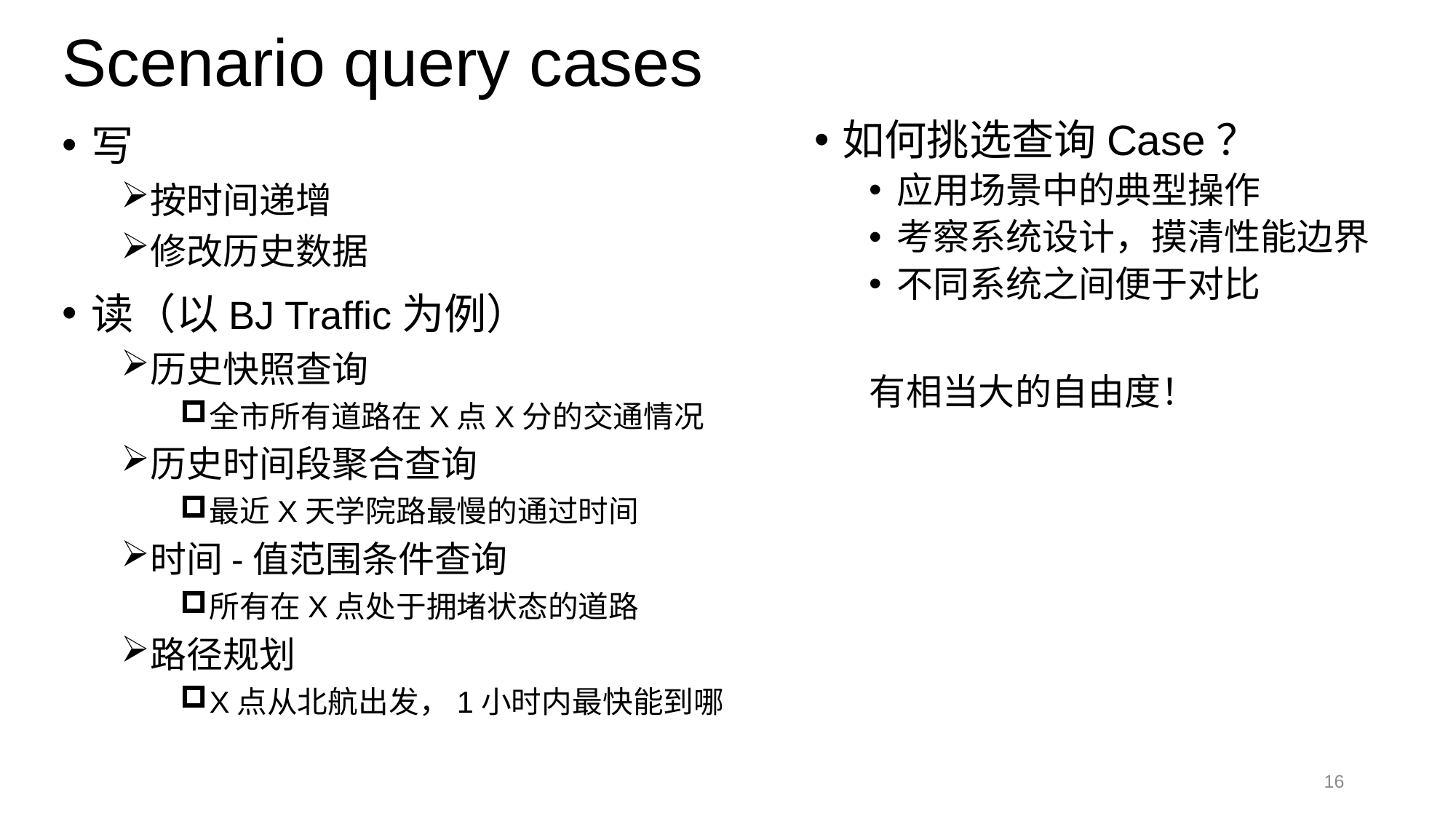

# Scenario query cases
写
按时间递增
修改历史数据
读（以BJ Traffic为例）
历史快照查询
全市所有道路在X点X分的交通情况
历史时间段聚合查询
最近X天学院路最慢的通过时间
时间-值范围条件查询
所有在X点处于拥堵状态的道路
路径规划
X点从北航出发，1小时内最快能到哪

如何挑选查询Case？
应用场景中的典型操作
考察系统设计，摸清性能边界
不同系统之间便于对比

有相当大的自由度！
16